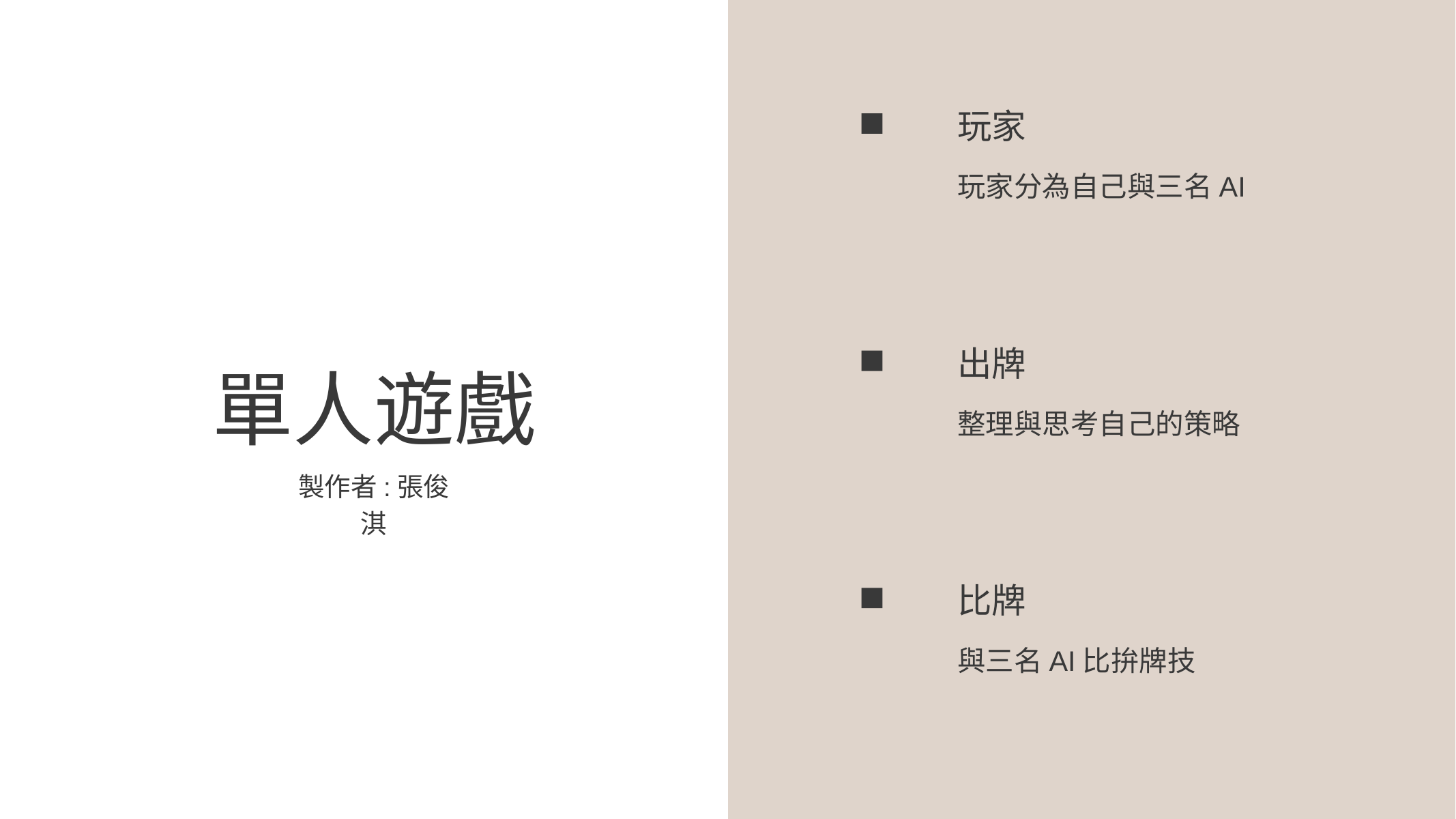

玩家

玩家分為自己與三名AI
出牌

單人遊戲
整理與思考自己的策略
製作者:張俊淇
比牌

與三名AI比拚牌技